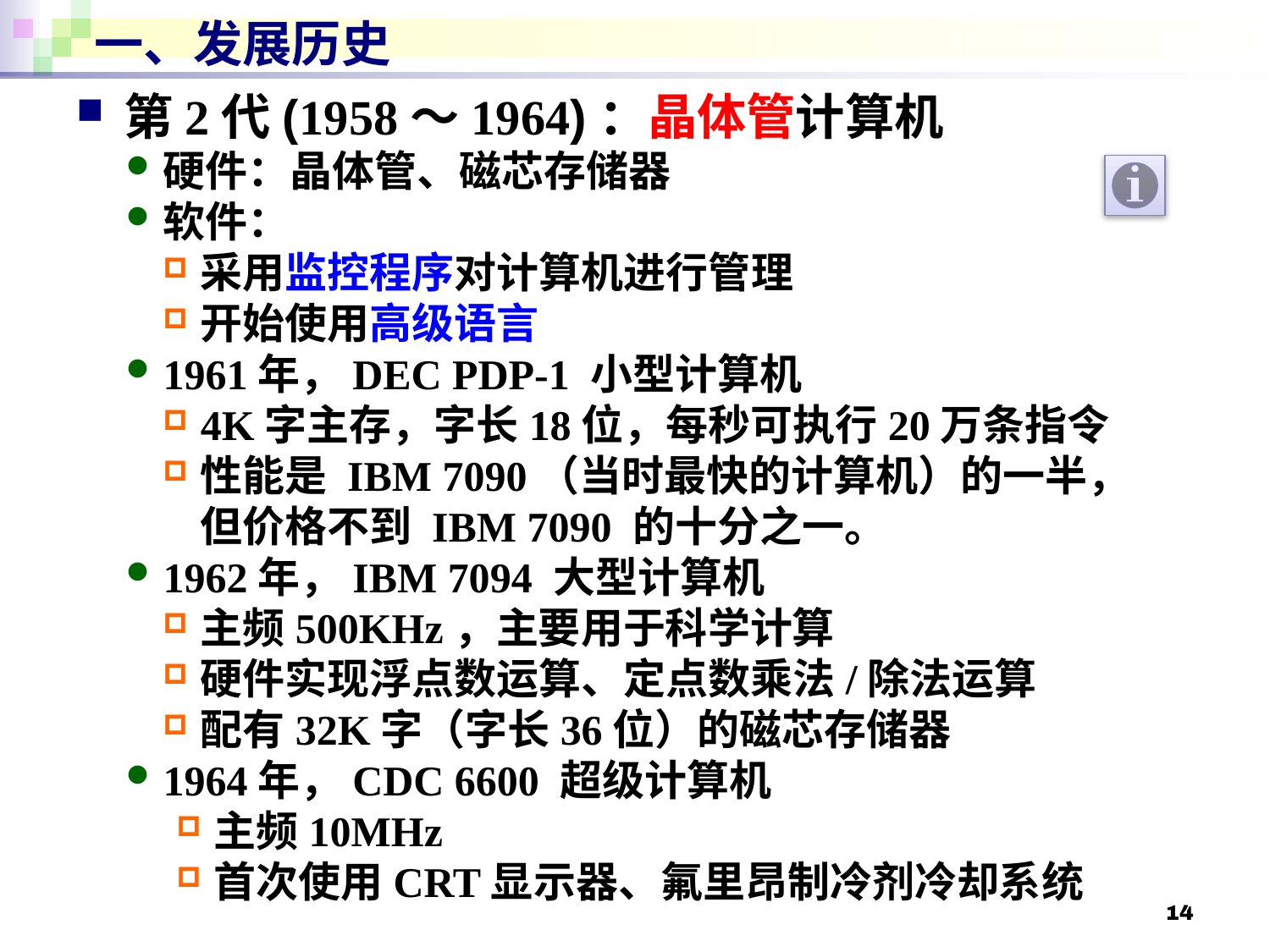

# 一、发展历史
第2代(1958～1964)：晶体管计算机
硬件：晶体管、磁芯存储器
软件：
采用监控程序对计算机进行管理
开始使用高级语言
1961年，DEC PDP-1 小型计算机
4K字主存，字长18位，每秒可执行20万条指令
性能是 IBM 7090（当时最快的计算机）的一半，
但价格不到 IBM 7090 的十分之一。
1962年，IBM 7094 大型计算机
主频500KHz，主要用于科学计算
硬件实现浮点数运算、定点数乘法/除法运算
配有32K字（字长36位）的磁芯存储器
1964年，CDC 6600 超级计算机
主频10MHz
首次使用CRT显示器、氟里昂制冷剂冷却系统

14